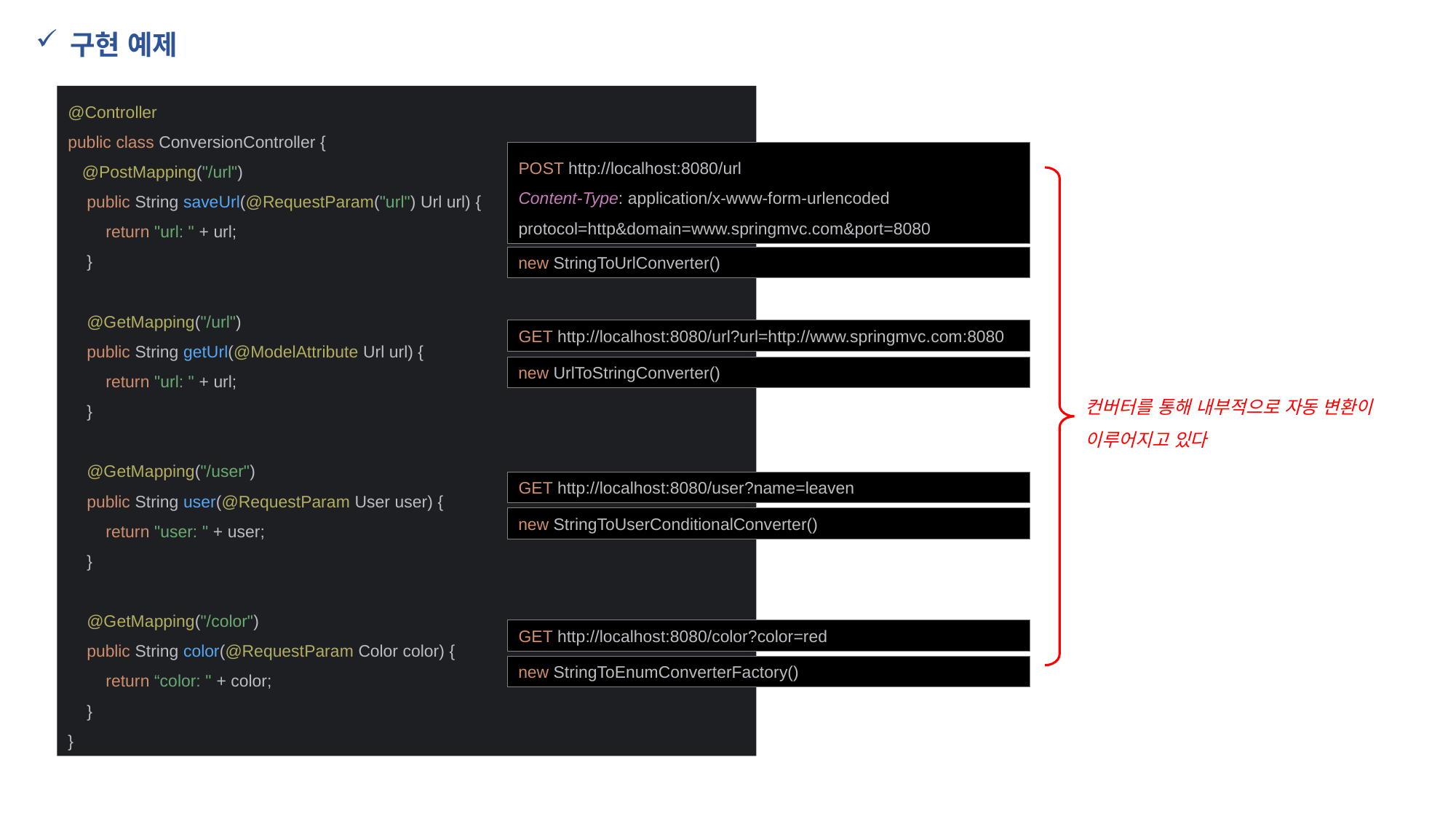

구현 예제
@Controller
public class ConversionController {
   @PostMapping("/url")
    public String saveUrl(@RequestParam("url") Url url) {
        return "url: " + url;
    }
    @GetMapping("/url")
    public String getUrl(@ModelAttribute Url url) {
        return "url: " + url;
    }
    @GetMapping("/user")
    public String user(@RequestParam User user) {
        return "user: " + user;
    }
    @GetMapping("/color")
    public String color(@RequestParam Color color) {
        return “color: " + color;
    }
}
POST http://localhost:8080/url
Content-Type: application/x-www-form-urlencoded
protocol=http&domain=www.springmvc.com&port=8080

new StringToUrlConverter()
GET http://localhost:8080/url?url=http://www.springmvc.com:8080
new UrlToStringConverter()
컨버터를 통해 내부적으로 자동 변환이 이루어지고 있다
GET http://localhost:8080/user?name=leaven
new StringToUserConditionalConverter()
GET http://localhost:8080/color?color=red
new StringToEnumConverterFactory()